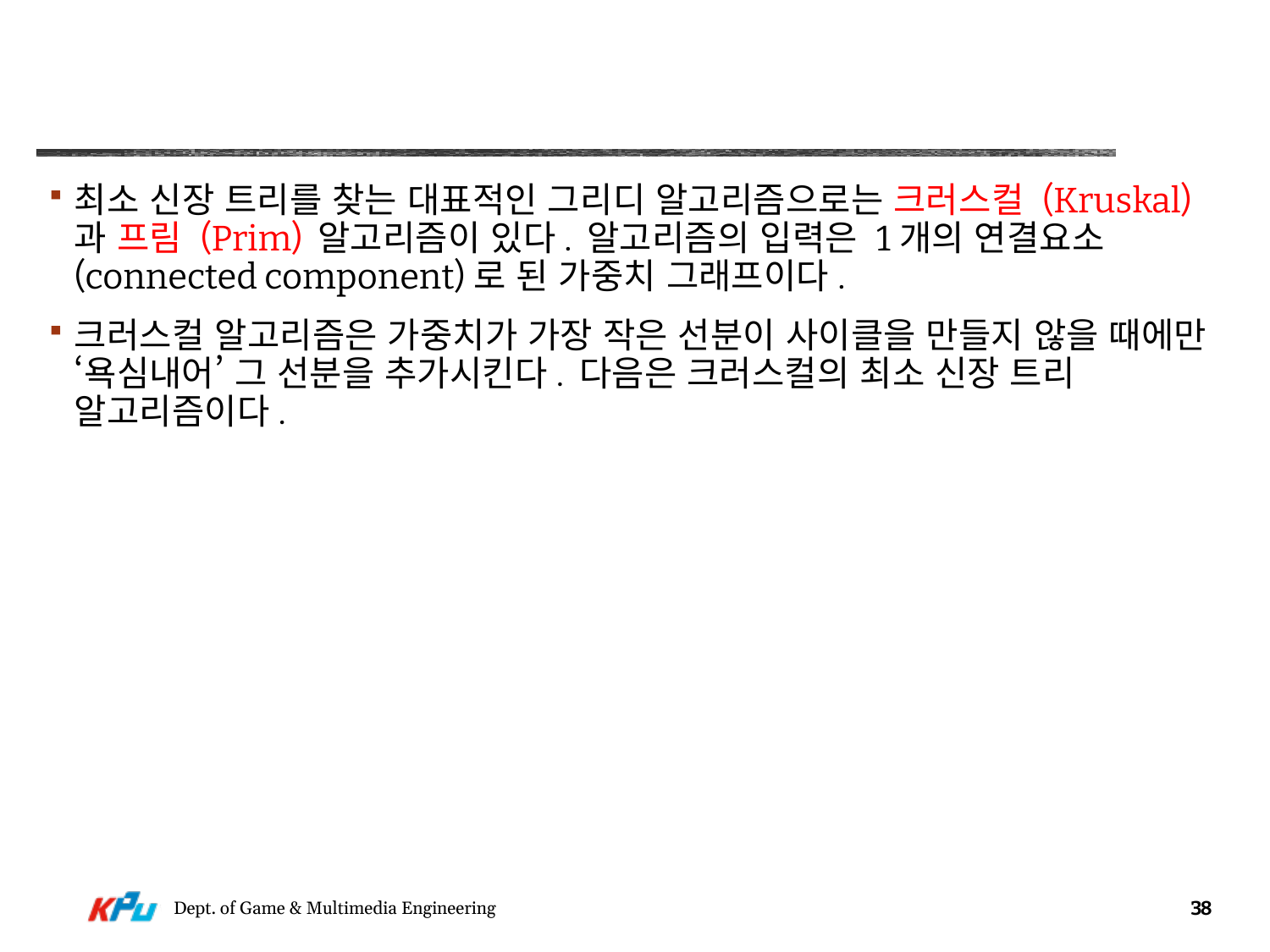

#

최소 신장 트리를 찾는 대표적인 그리디 알고리즘으로는 크러스컬 (Kruskal)과 프림 (Prim) 알고리즘이 있다. 알고리즘의 입력은 1개의 연결요소 (connected component)로 된 가중치 그래프이다.
크러스컬 알고리즘은 가중치가 가장 작은 선분이 사이클을 만들지 않을 때에만 ‘욕심내어’ 그 선분을 추가시킨다. 다음은 크러스컬의 최소 신장 트리 알고리즘이다.

Dept. of Game & Multimedia Engineering
38